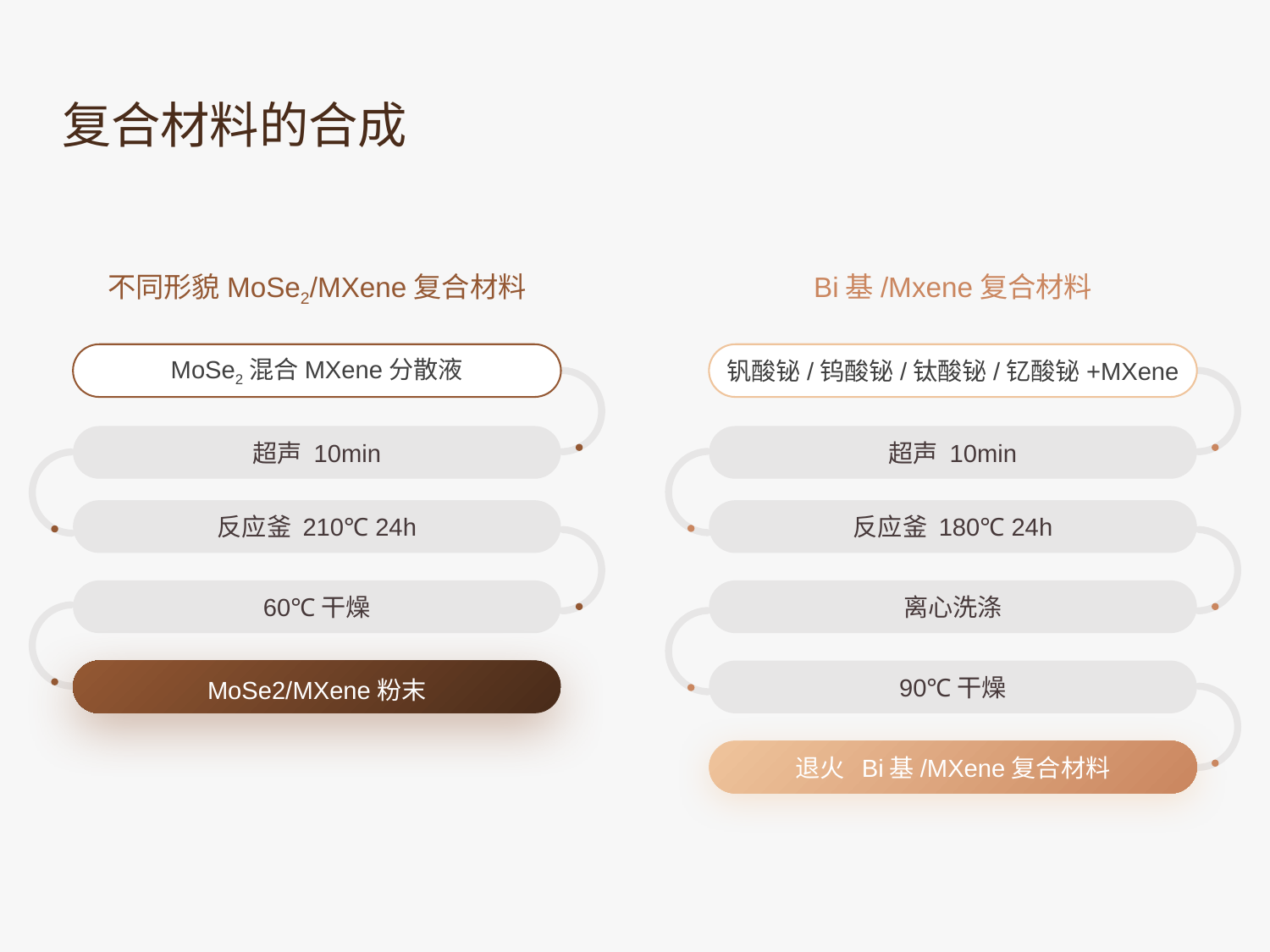

复合材料的合成
不同形貌MoSe2/MXene复合材料
Bi基/Mxene复合材料
MoSe2混合MXene分散液
钒酸铋/钨酸铋/钛酸铋/钇酸铋+MXene

超声 10min
超声 10min

反应釜 210℃ 24h
反应釜 180℃ 24h

60℃干燥
离心洗涤

MoSe2/MXene粉末
90℃干燥

退火  Bi基/MXene复合材料